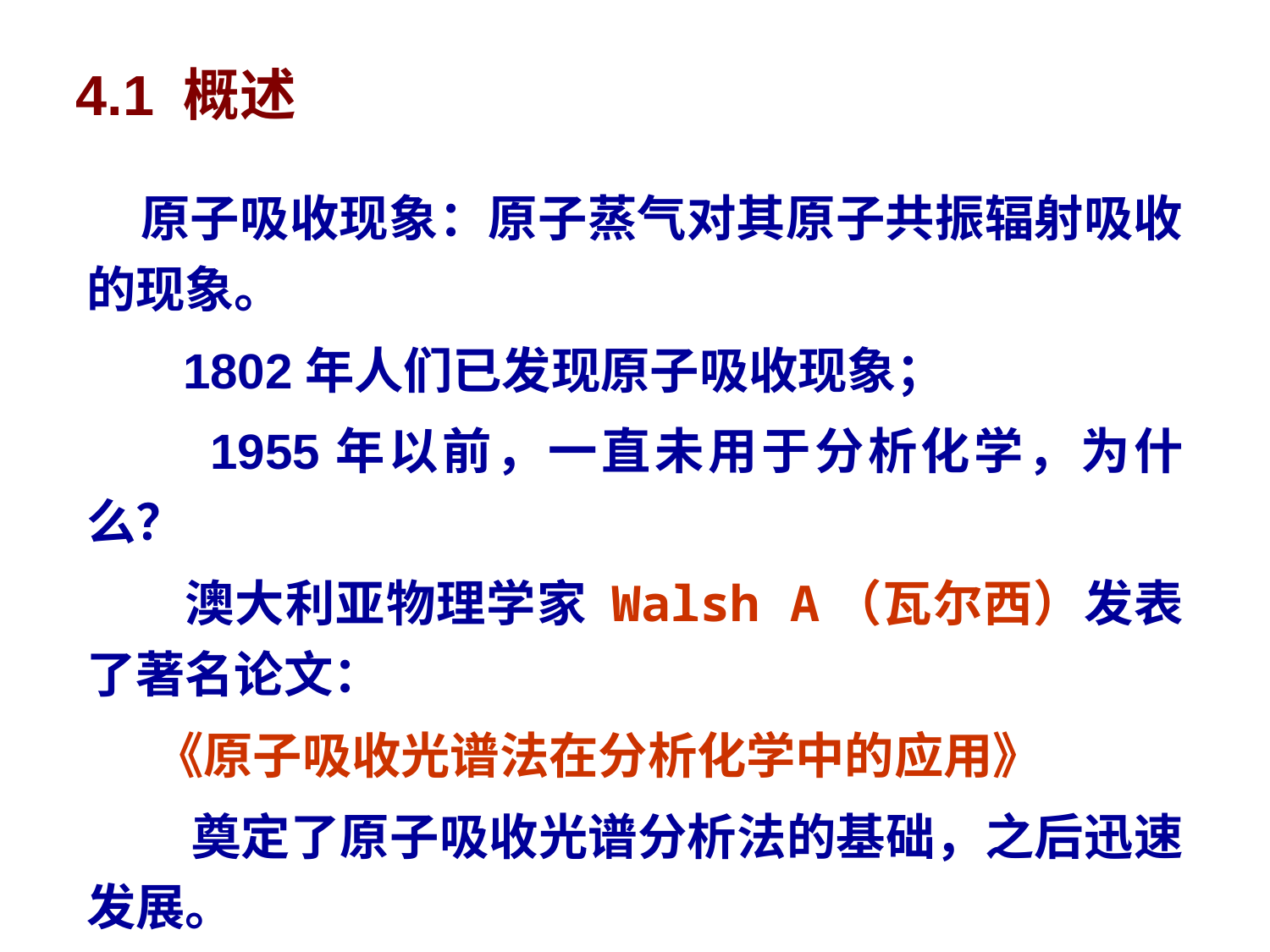

4.1 概述
    原子吸收现象：原子蒸气对其原子共振辐射吸收的现象。
       1802年人们已发现原子吸收现象；
       1955年以前，一直未用于分析化学，为什么？
       澳大利亚物理学家 Walsh A（瓦尔西）发表了著名论文：
     《原子吸收光谱法在分析化学中的应用》
        奠定了原子吸收光谱分析法的基础，之后迅速发展。